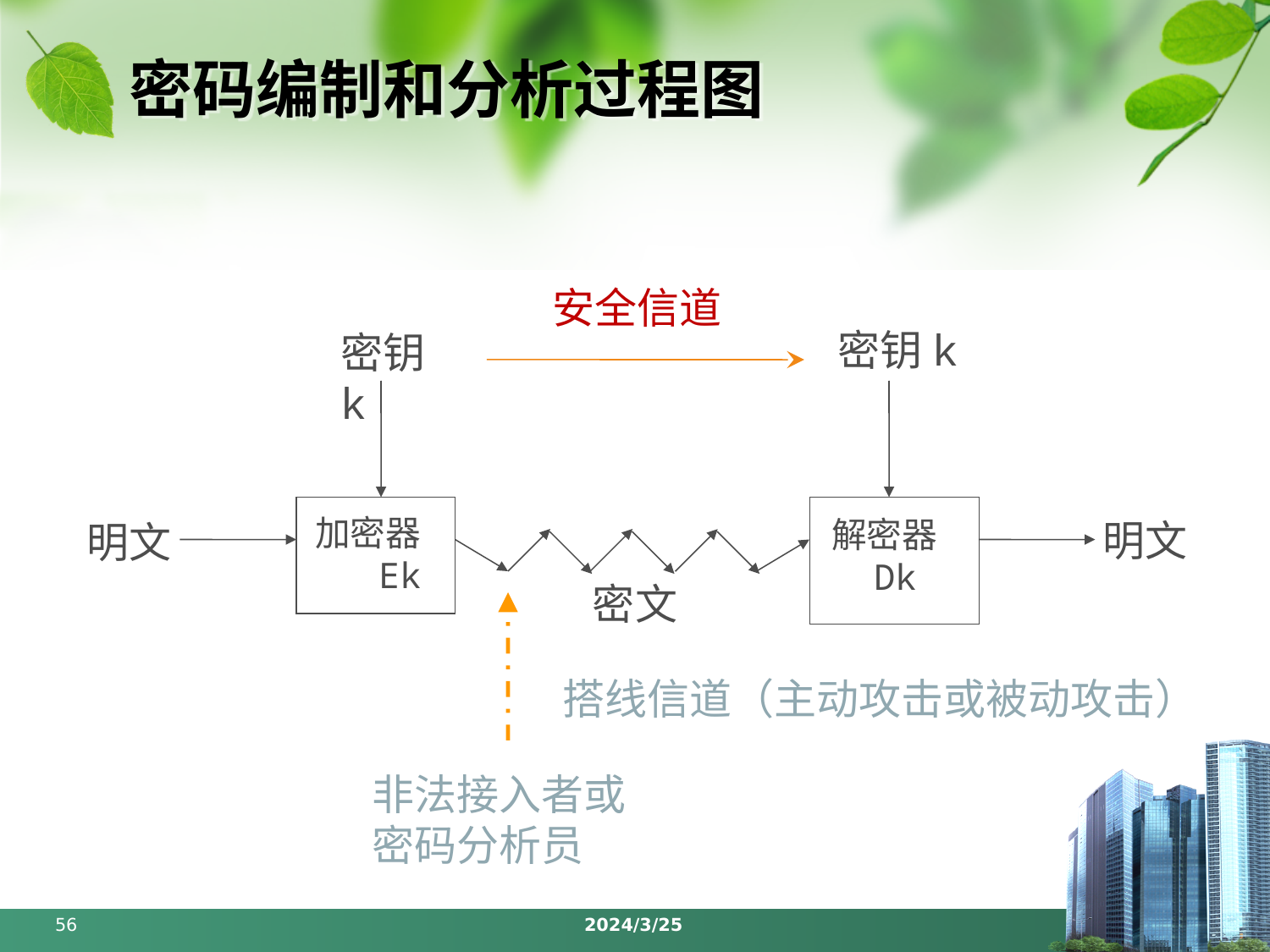

# 密码编制和分析过程图
安全信道
密钥k
密钥k

加密器
   Ek
解密器
  Dk
明文
明文

密文

搭线信道（主动攻击或被动攻击）

非法接入者或密码分析员
56
2024/3/25